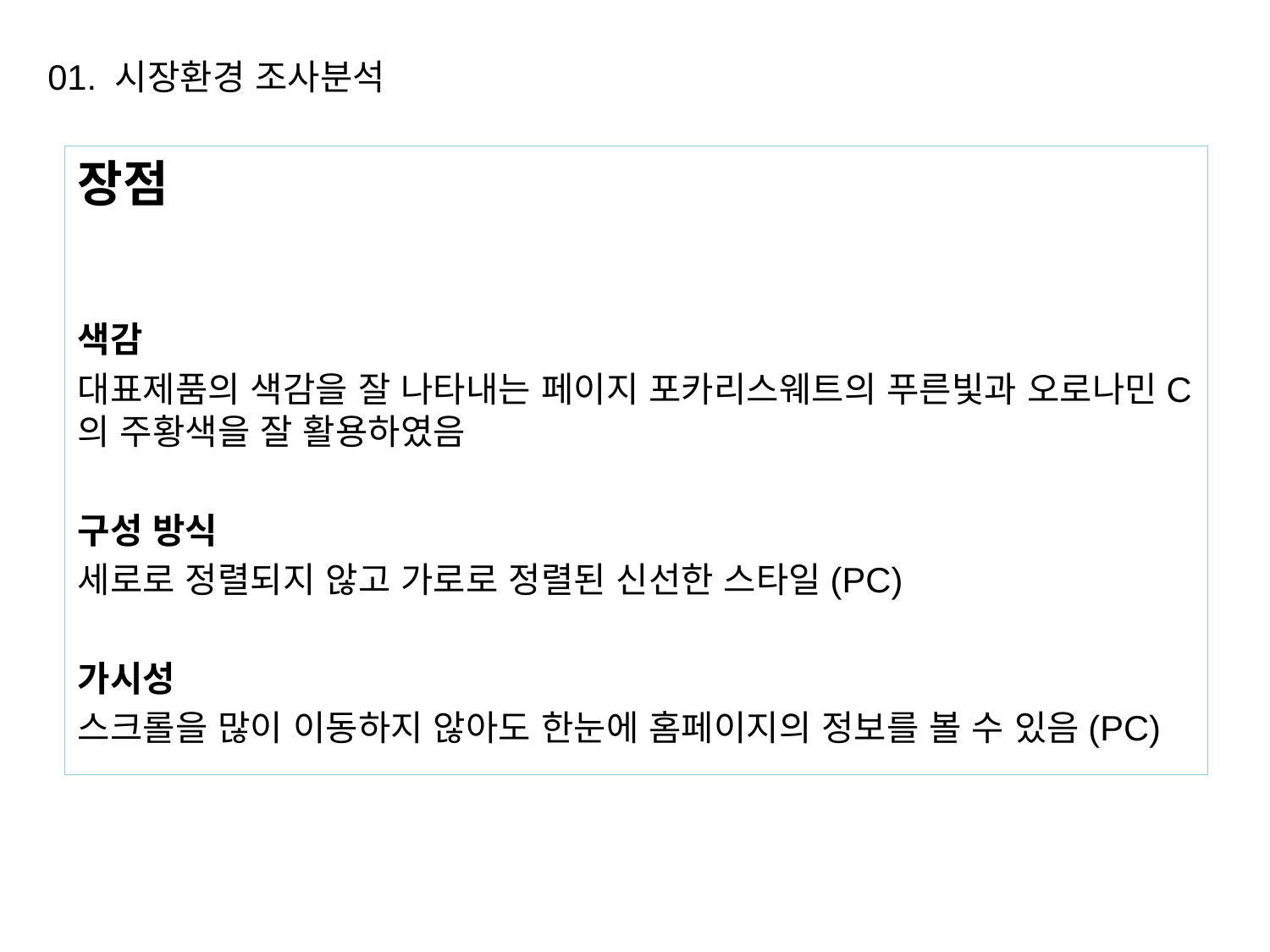

01. 시장환경 조사분석
장점

색감
대표제품의 색감을 잘 나타내는 페이지 포카리스웨트의 푸른빛과 오로나민C의 주황색을 잘 활용하였음

구성 방식
세로로 정렬되지 않고 가로로 정렬된 신선한 스타일(PC)

가시성
스크롤을 많이 이동하지 않아도 한눈에 홈페이지의 정보를 볼 수 있음(PC)